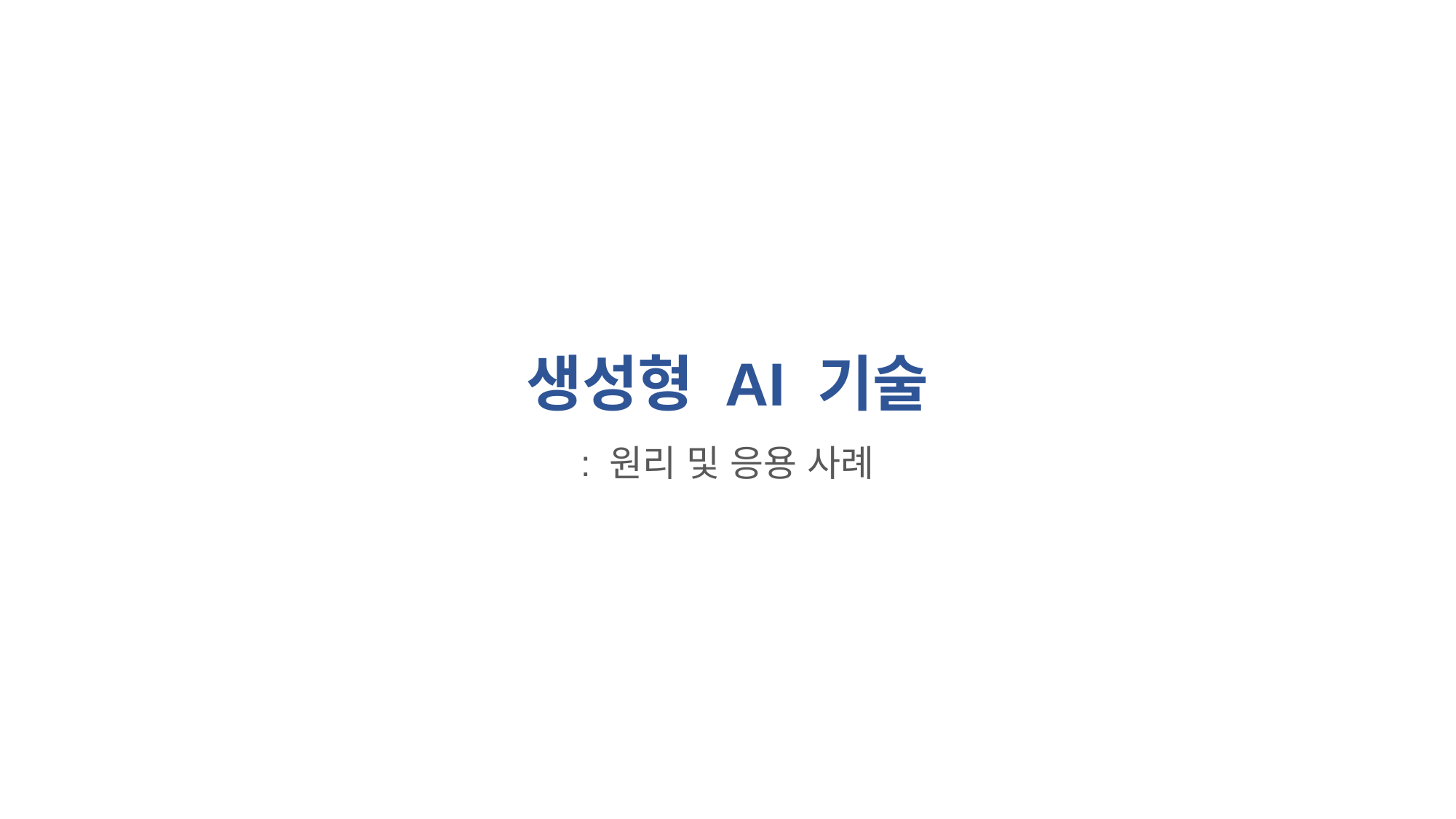

생성형 AI 기술
: 원리 및 응용 사례